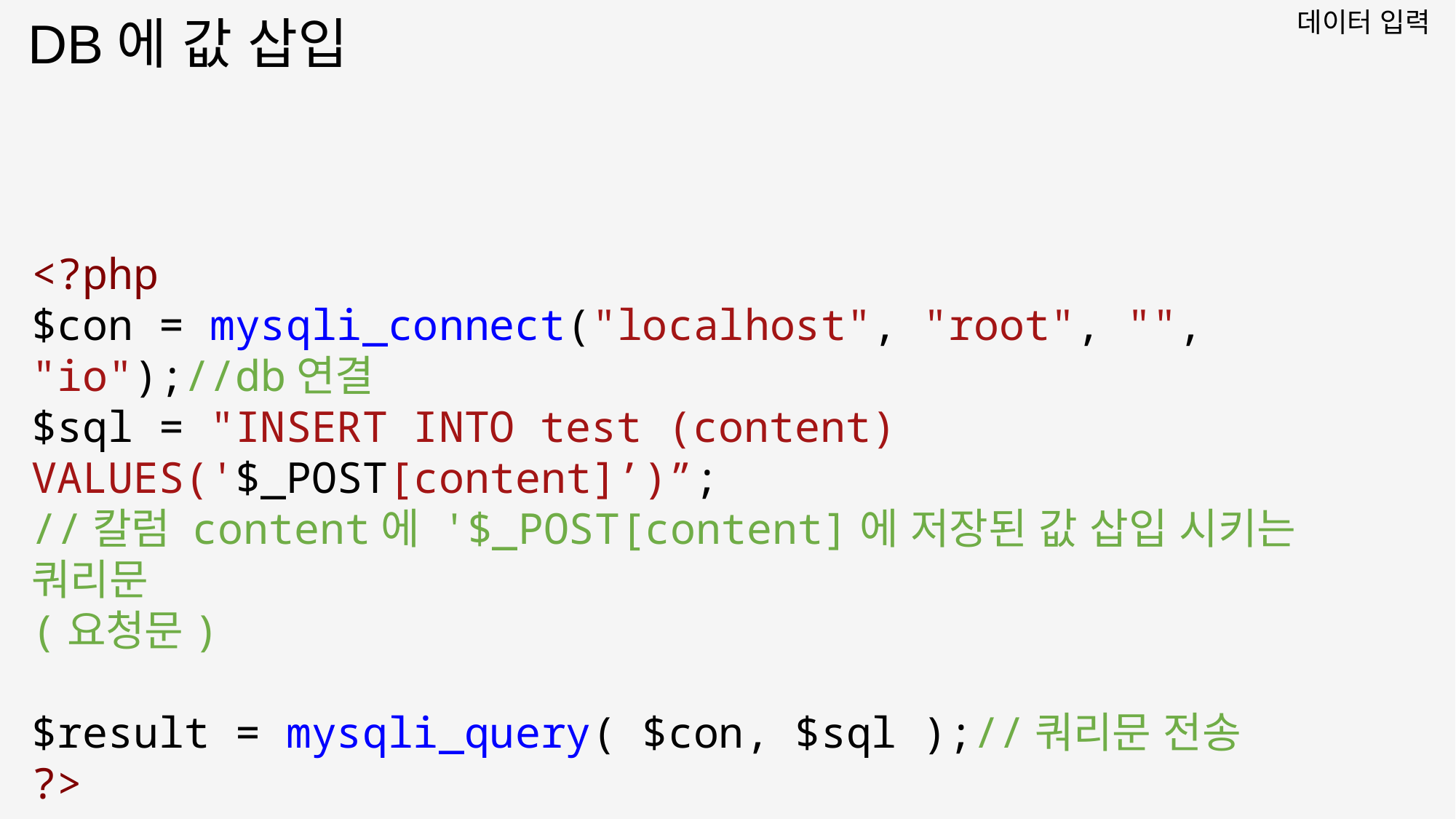

데이터 입력
DB에 값 삽입
<?php
$con = mysqli_connect("localhost", "root", "", "io");//db연결
$sql = "INSERT INTO test (content) VALUES('$_POST[content]’)”;
//칼럼 content에 '$_POST[content]에 저장된 값 삽입 시키는 쿼리문
(요청문)

$result = mysqli_query( $con, $sql );//쿼리문 전송
?>